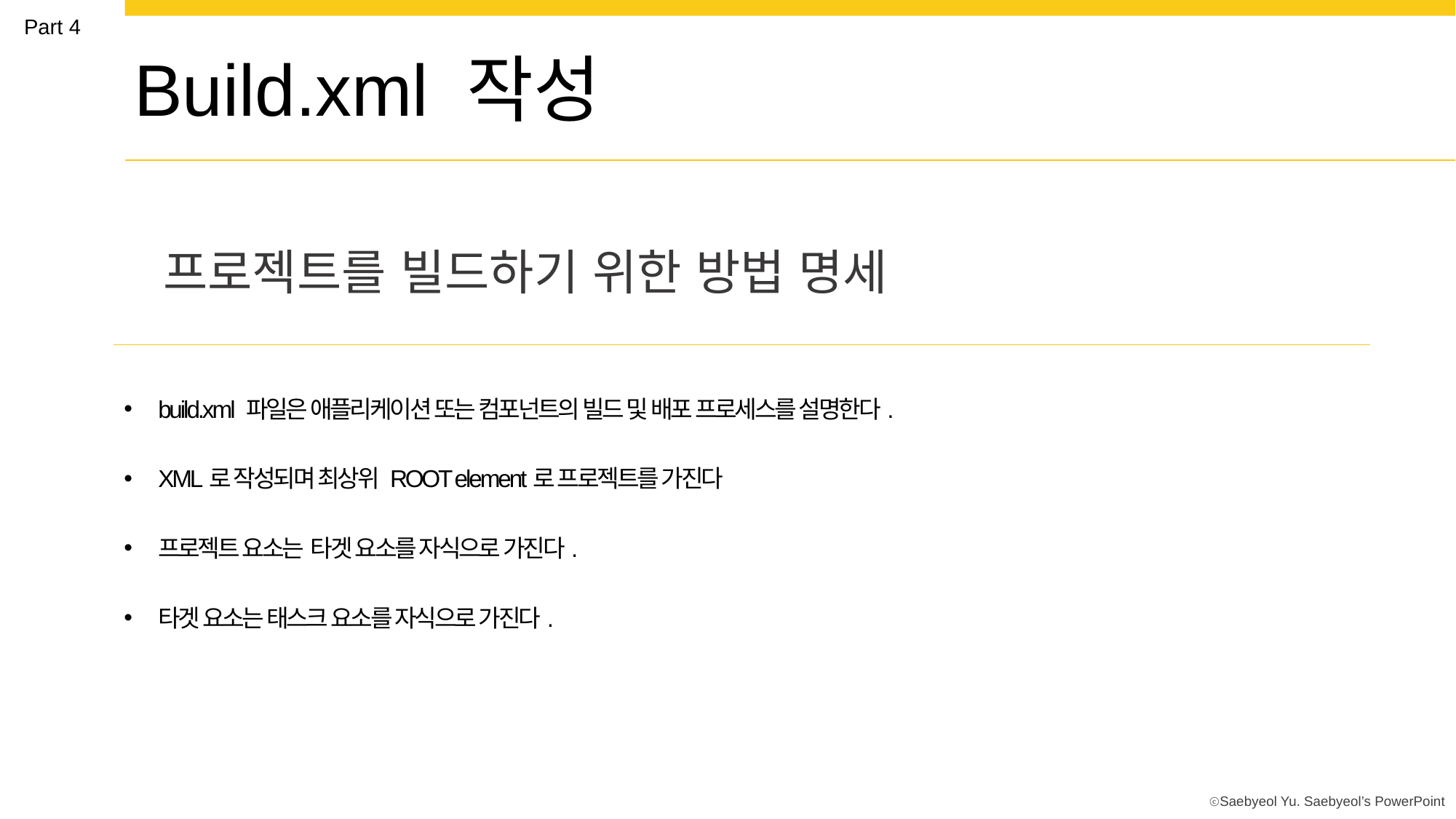

Part 4
Build.xml 작성
프로젝트를 빌드하기 위한 방법 명세
build.xml 파일은 애플리케이션 또는 컴포넌트의 빌드 및 배포 프로세스를 설명한다.

XML로 작성되며 최상위 ROOT element로 프로젝트를 가진다

프로젝트 요소는  타겟 요소를 자식으로 가진다.

타겟 요소는 태스크 요소를 자식으로 가진다.